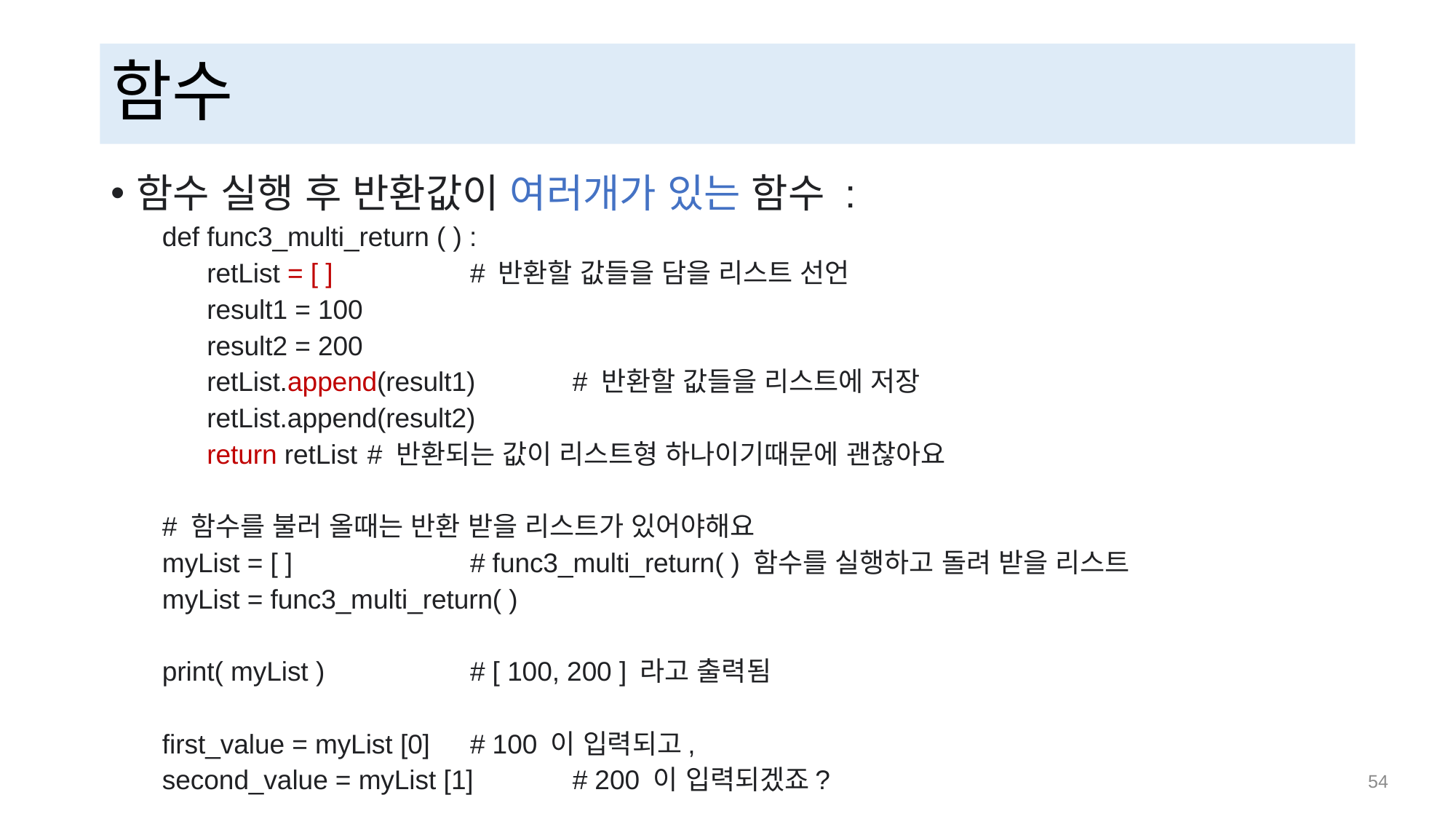

# 함수
함수 실행 후 반환값이 여러개가 있는 함수 :
def func3_multi_return ( ) :
      retList = [ ]		# 반환할 값들을 담을 리스트 선언
      result1 = 100
      result2 = 200
      retList.append(result1)	# 반환할 값들을 리스트에 저장
      retList.append(result2)
      return retList	# 반환되는 값이 리스트형 하나이기때문에 괜찮아요

# 함수를 불러 올때는 반환 받을 리스트가 있어야해요
myList = [ ] 		# func3_multi_return( ) 함수를 실행하고 돌려 받을 리스트
myList = func3_multi_return( )

print( myList )		# [ 100, 200 ] 라고 출력됨

first_value = myList [0]		# 100 이 입력되고,
second_value = myList [1]	# 200 이 입력되겠죠?

 54